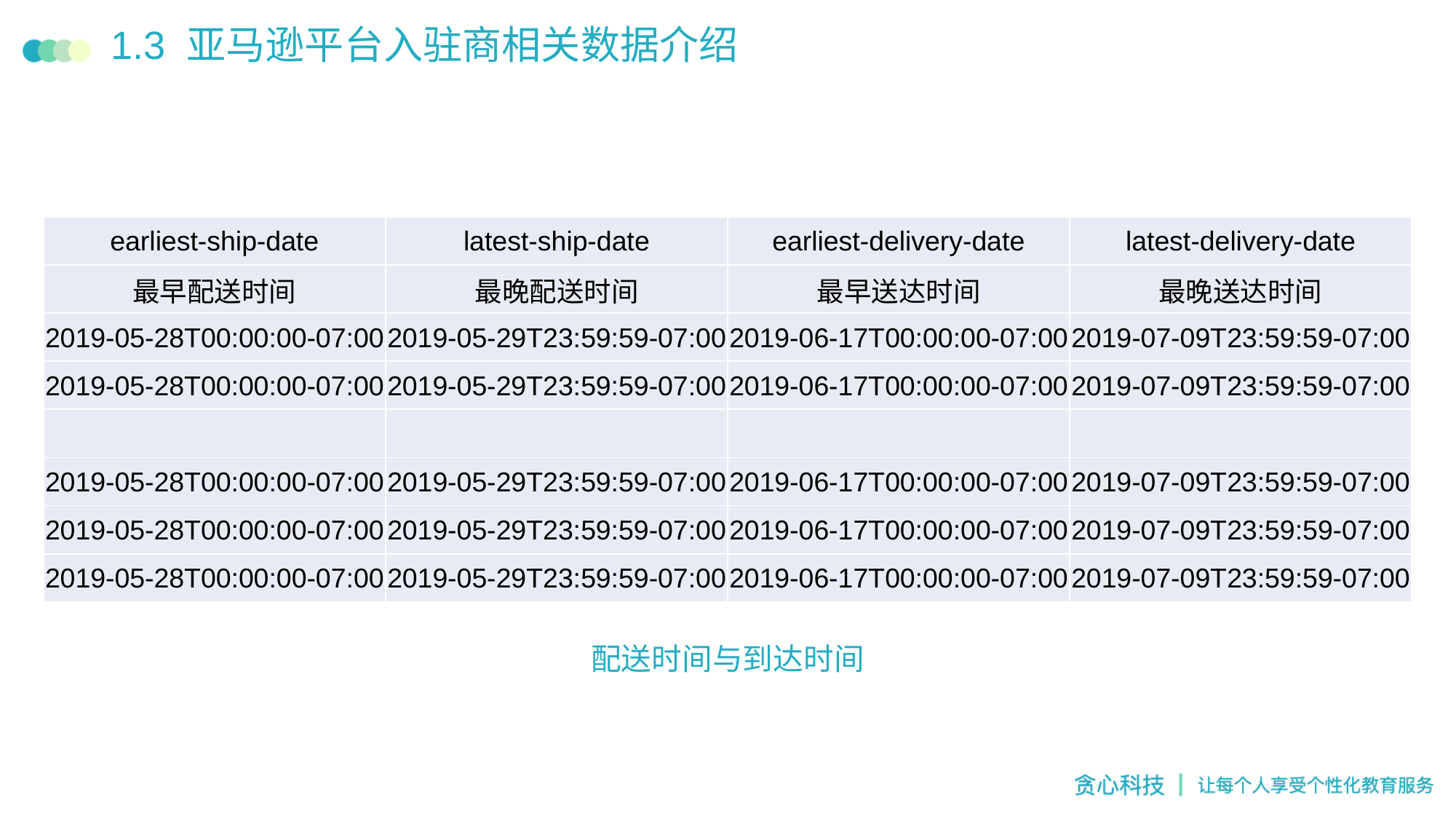

# 1.3 亚马逊平台入驻商相关数据介绍
| earliest-ship-date | latest-ship-date | earliest-delivery-date | latest-delivery-date |
| --- | --- | --- | --- |
| 最早配送时间 | 最晚配送时间 | 最早送达时间 | 最晚送达时间 |
| 2019-05-28T00:00:00-07:00 | 2019-05-29T23:59:59-07:00 | 2019-06-17T00:00:00-07:00 | 2019-07-09T23:59:59-07:00 |
| 2019-05-28T00:00:00-07:00 | 2019-05-29T23:59:59-07:00 | 2019-06-17T00:00:00-07:00 | 2019-07-09T23:59:59-07:00 |
|  |  |  |  |
| 2019-05-28T00:00:00-07:00 | 2019-05-29T23:59:59-07:00 | 2019-06-17T00:00:00-07:00 | 2019-07-09T23:59:59-07:00 |
| 2019-05-28T00:00:00-07:00 | 2019-05-29T23:59:59-07:00 | 2019-06-17T00:00:00-07:00 | 2019-07-09T23:59:59-07:00 |
| 2019-05-28T00:00:00-07:00 | 2019-05-29T23:59:59-07:00 | 2019-06-17T00:00:00-07:00 | 2019-07-09T23:59:59-07:00 |
配送时间与到达时间